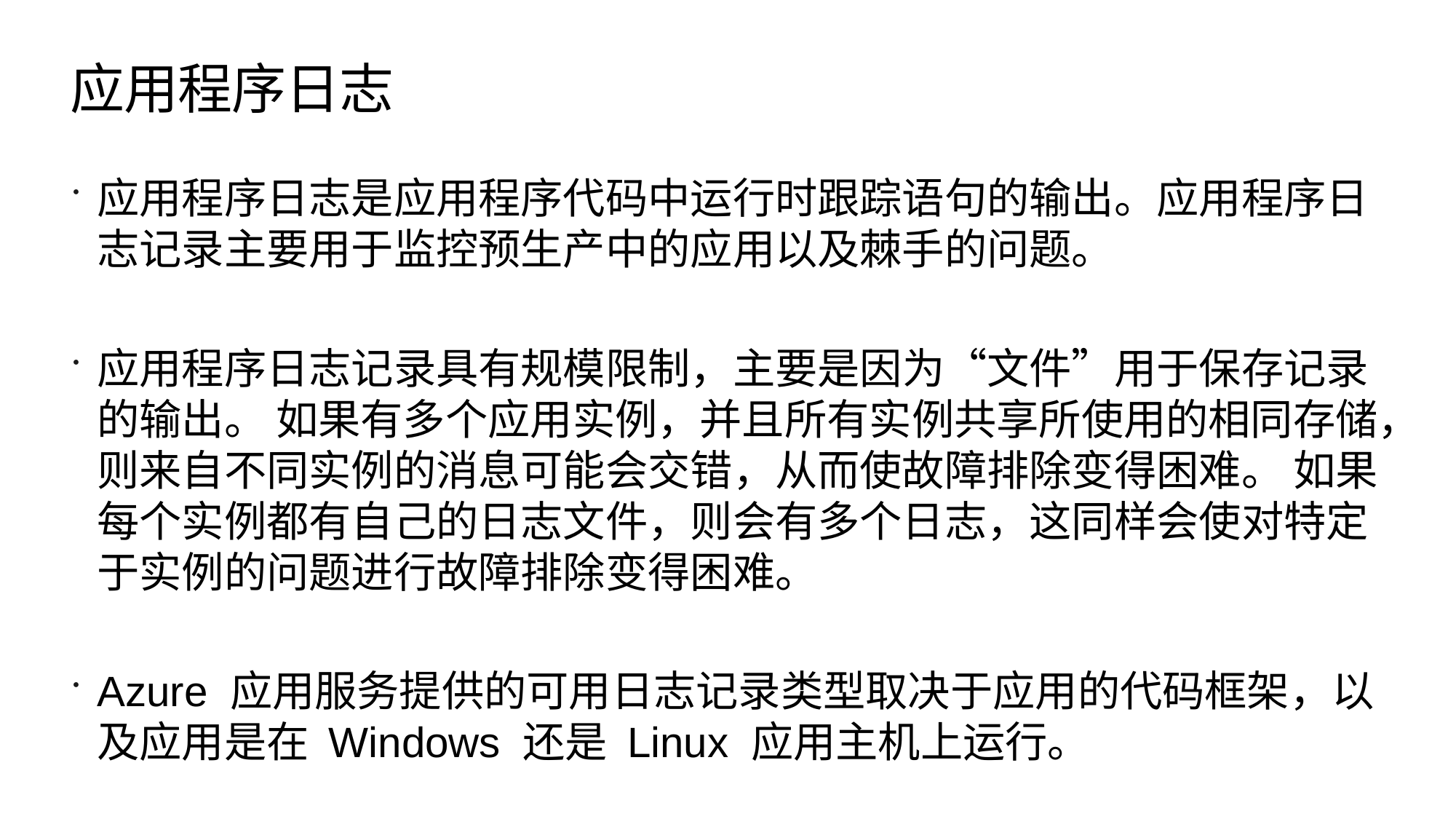

# 应用程序日志
应用程序日志是应用程序代码中运行时跟踪语句的输出。应用程序日志记录主要用于监控预生产中的应用以及棘手的问题。

应用程序日志记录具有规模限制，主要是因为“文件”用于保存记录的输出。 如果有多个应用实例，并且所有实例共享所使用的相同存储，则来自不同实例的消息可能会交错，从而使故障排除变得困难。 如果每个实例都有自己的日志文件，则会有多个日志，这同样会使对特定于实例的问题进行故障排除变得困难。

Azure 应用服务提供的可用日志记录类型取决于应用的代码框架，以及应用是在 Windows 还是 Linux 应用主机上运行。